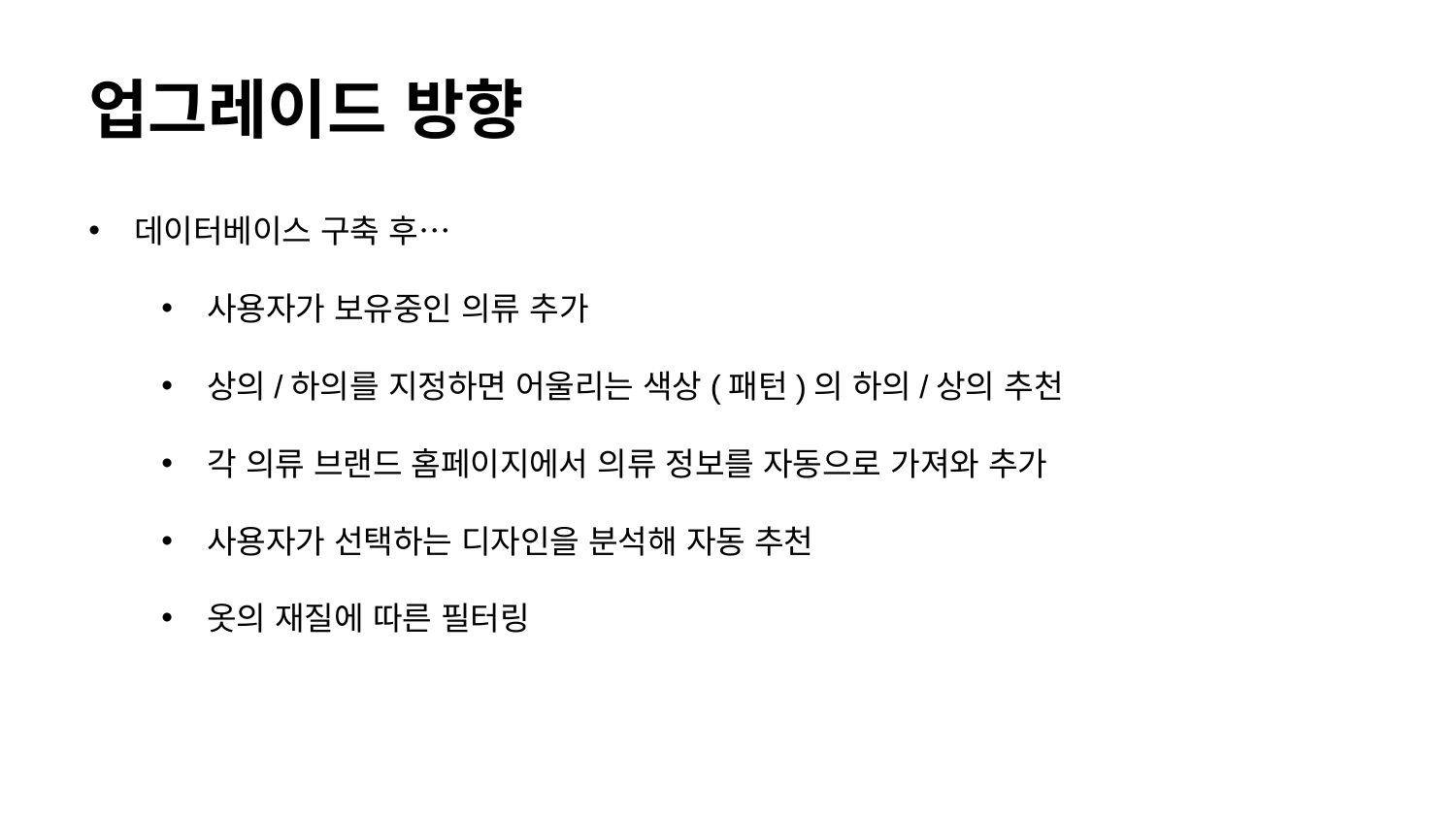

업그레이드 방향
데이터베이스 구축 후…
사용자가 보유중인 의류 추가
상의/하의를 지정하면 어울리는 색상(패턴)의 하의/상의 추천
각 의류 브랜드 홈페이지에서 의류 정보를 자동으로 가져와 추가
사용자가 선택하는 디자인을 분석해 자동 추천
옷의 재질에 따른 필터링